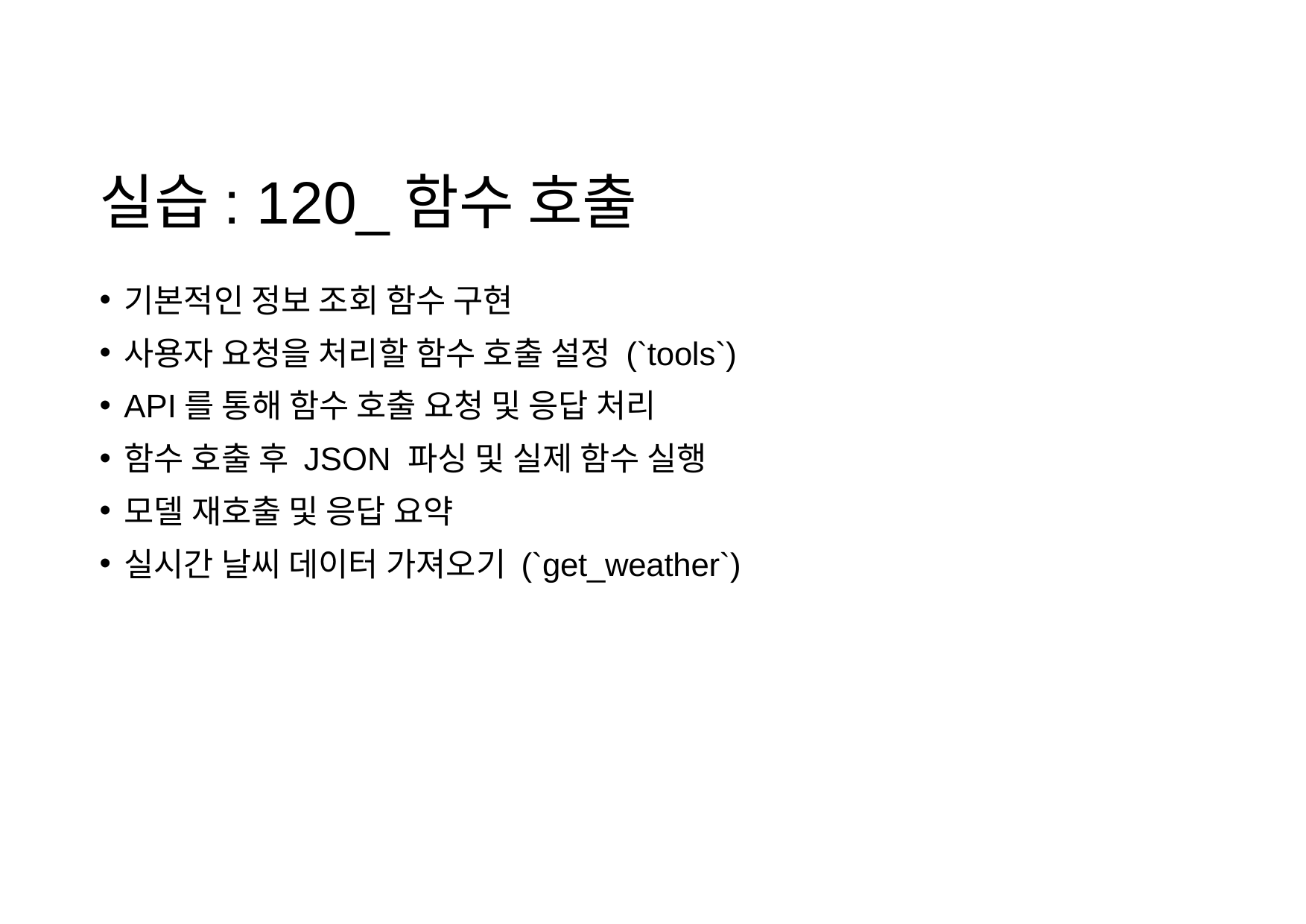

# 실습: 120_함수 호출
기본적인 정보 조회 함수 구현
사용자 요청을 처리할 함수 호출 설정 (`tools`)
API를 통해 함수 호출 요청 및 응답 처리
함수 호출 후 JSON 파싱 및 실제 함수 실행
모델 재호출 및 응답 요약
실시간 날씨 데이터 가져오기 (`get_weather`)